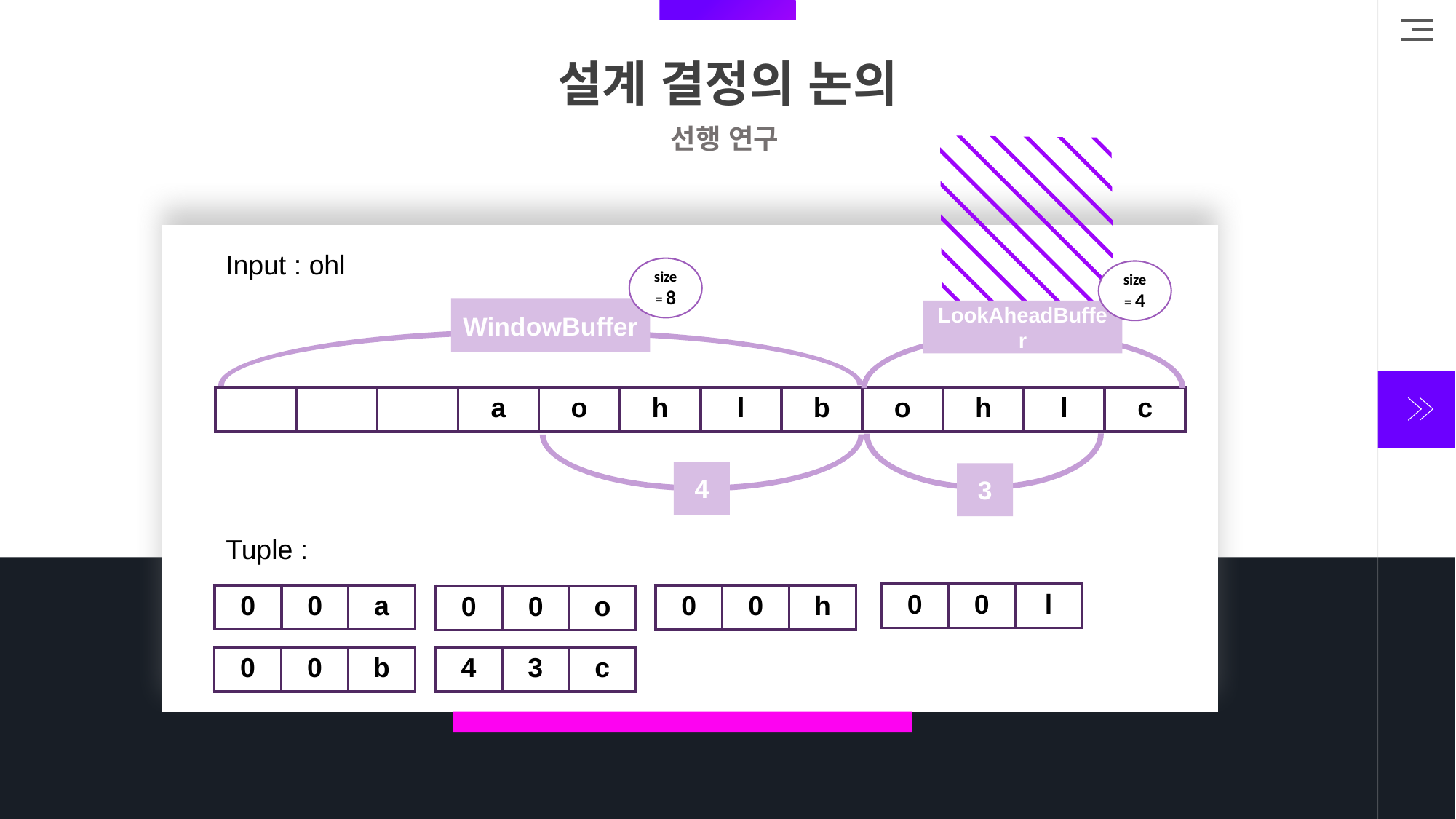

설계 결정의 논의

선행 연구

Input : ohl
size
= 8
size
= 4
WindowBuffer
LookAheadBuffer

|  |  |  | a | o | h | l | b | o | h | l | c |
| --- | --- | --- | --- | --- | --- | --- | --- | --- | --- | --- | --- |

4
3
Tuple :

| 0 | 0 | l |
| --- | --- | --- |
| 0 | 0 | a |
| --- | --- | --- |
| 0 | 0 | h |
| --- | --- | --- |
| 0 | 0 | o |
| --- | --- | --- |
| 0 | 0 | b |
| --- | --- | --- |
| 4 | 3 | c |
| --- | --- | --- |